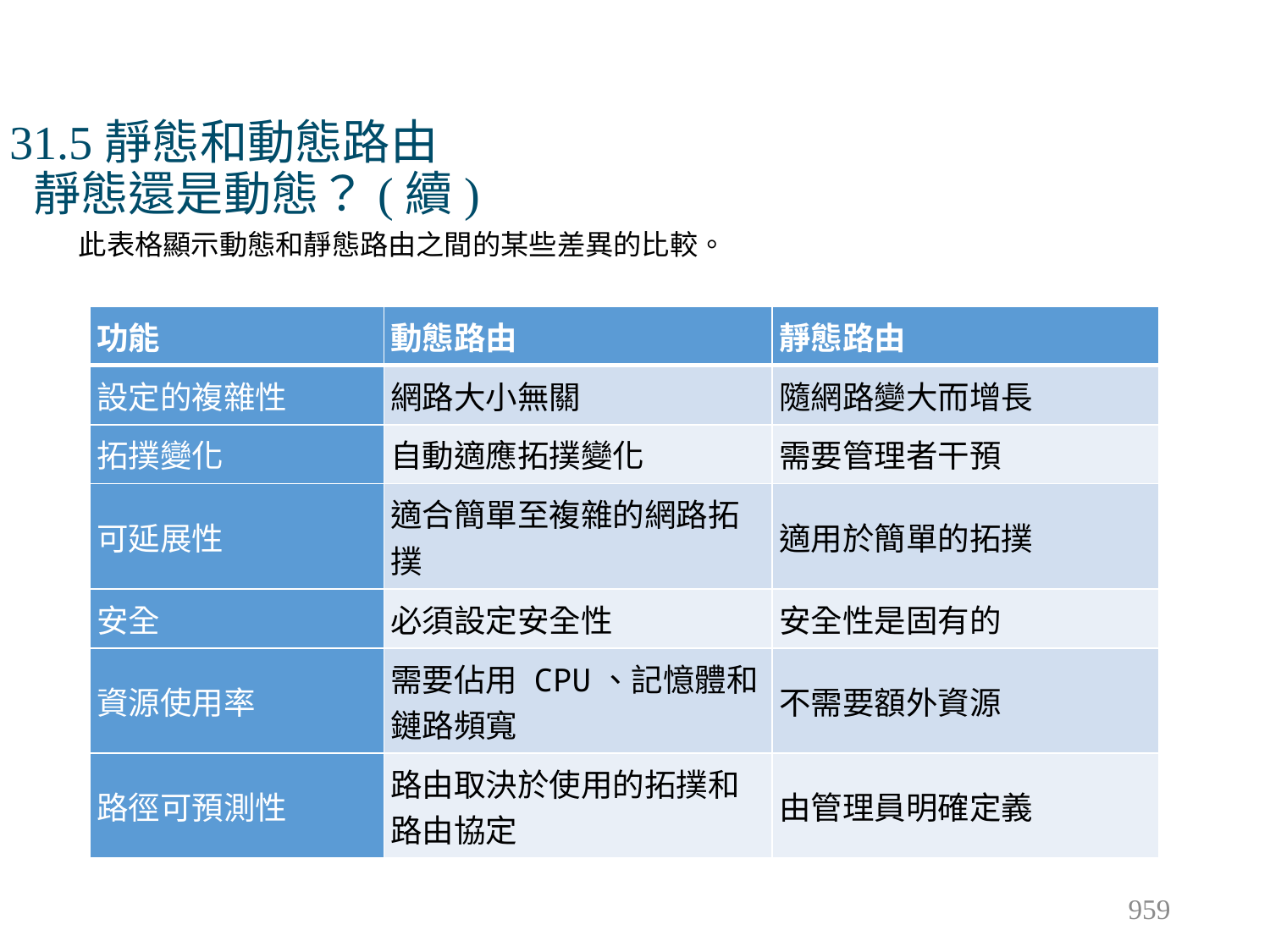

# 31.5靜態和動態路由 靜態還是動態？(續)
此表格顯示動態和靜態路由之間的某些差異的比較。
| 功能 | 動態路由 | 靜態路由 |
| --- | --- | --- |
| 設定的複雜性 | 網路大小無關 | 隨網路變大而增長 |
| 拓撲變化 | 自動適應拓撲變化 | 需要管理者干預 |
| 可延展性 | 適合簡單至複雜的網路拓撲 | 適用於簡單的拓撲 |
| 安全 | 必須設定安全性 | 安全性是固有的 |
| 資源使用率 | 需要佔用 CPU、記憶體和鏈路頻寬 | 不需要額外資源 |
| 路徑可預測性 | 路由取決於使用的拓撲和路由協定 | 由管理員明確定義 |
959